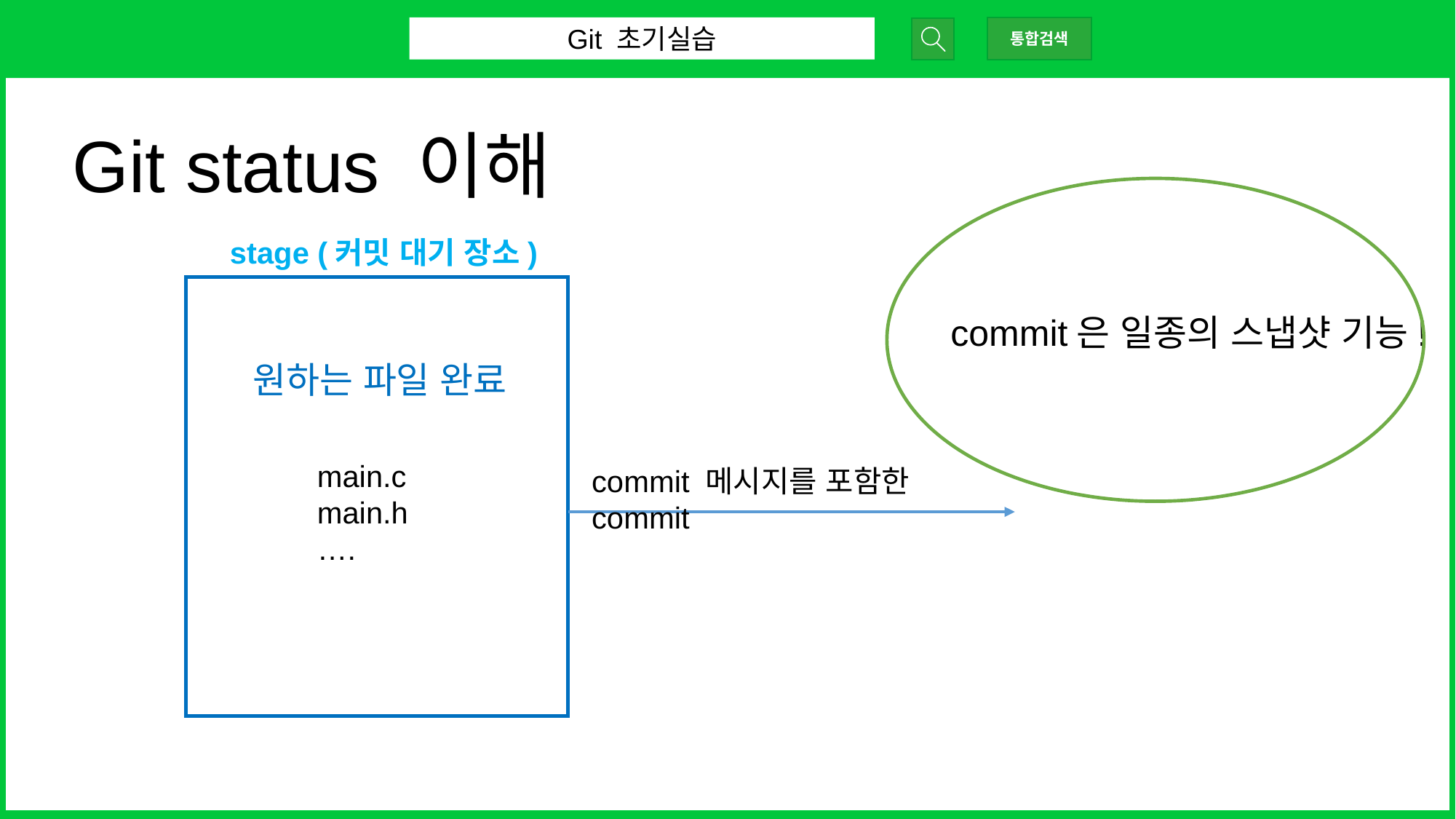

Git 초기실습
통합검색

Git status 이해

stage (커밋 대기 장소)

commit은 일종의 스냅샷 기능!
원하는 파일 완료
main.c
main.h
….
commit 메시지를 포함한 commit